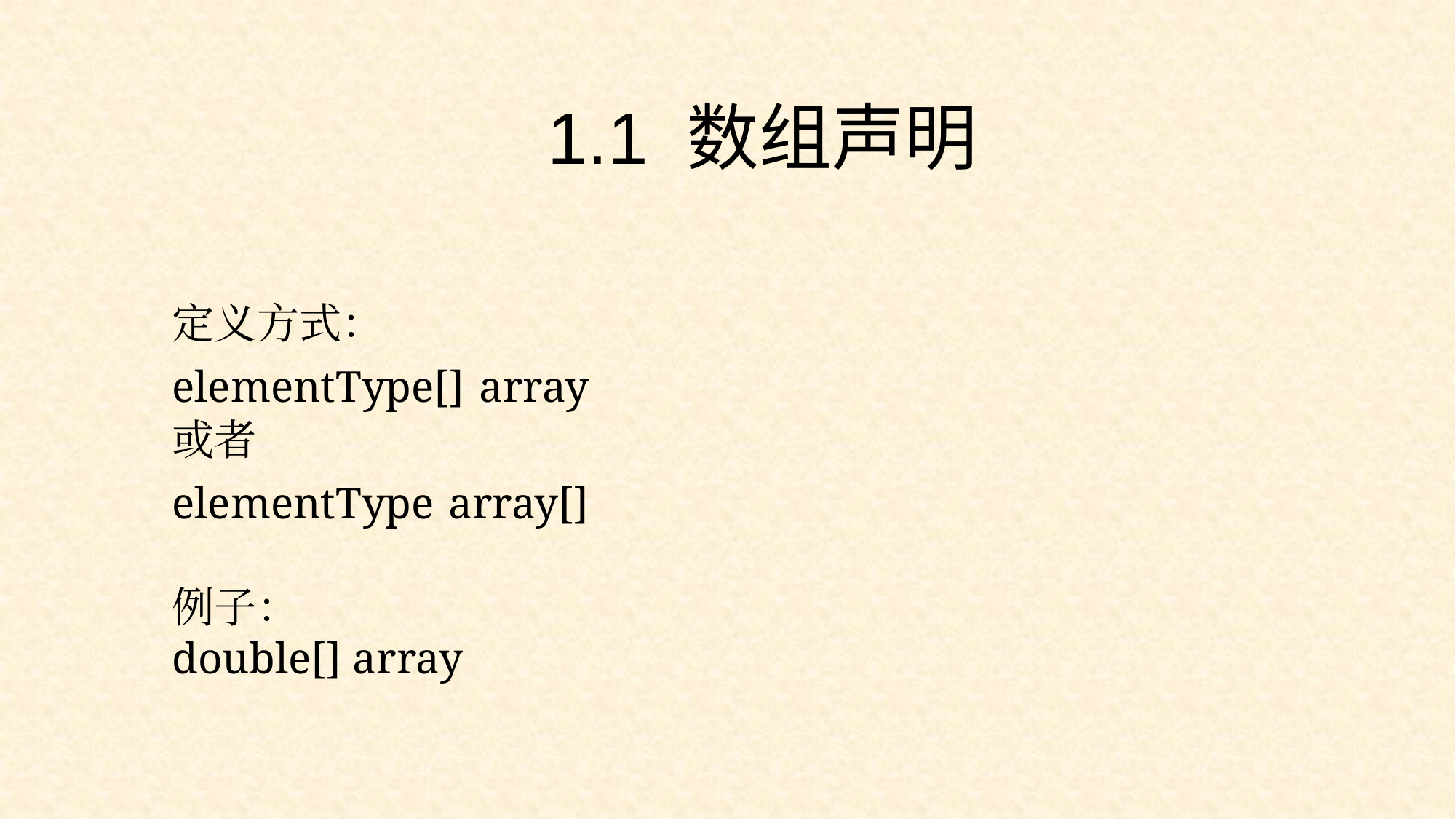

1.1 数组声明
定义方式：
elementType[] array
或者
elementType array[]

例子：
double[] array